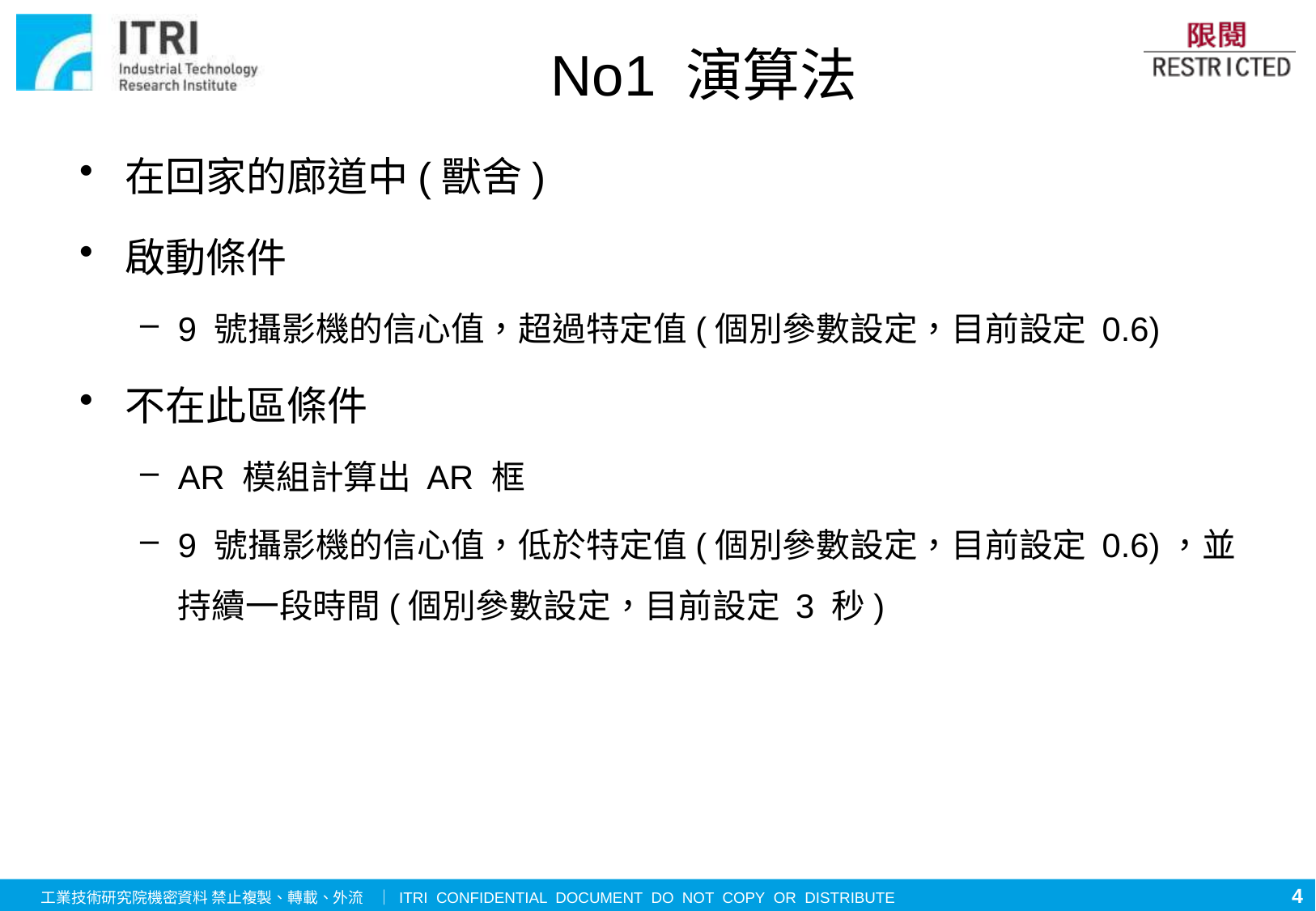

# No1 演算法
在回家的廊道中(獸舍)
啟動條件
9 號攝影機的信心值，超過特定值(個別參數設定，目前設定 0.6)
不在此區條件
AR 模組計算出 AR 框
9 號攝影機的信心值，低於特定值(個別參數設定，目前設定 0.6)，並持續一段時間(個別參數設定，目前設定 3 秒)

4